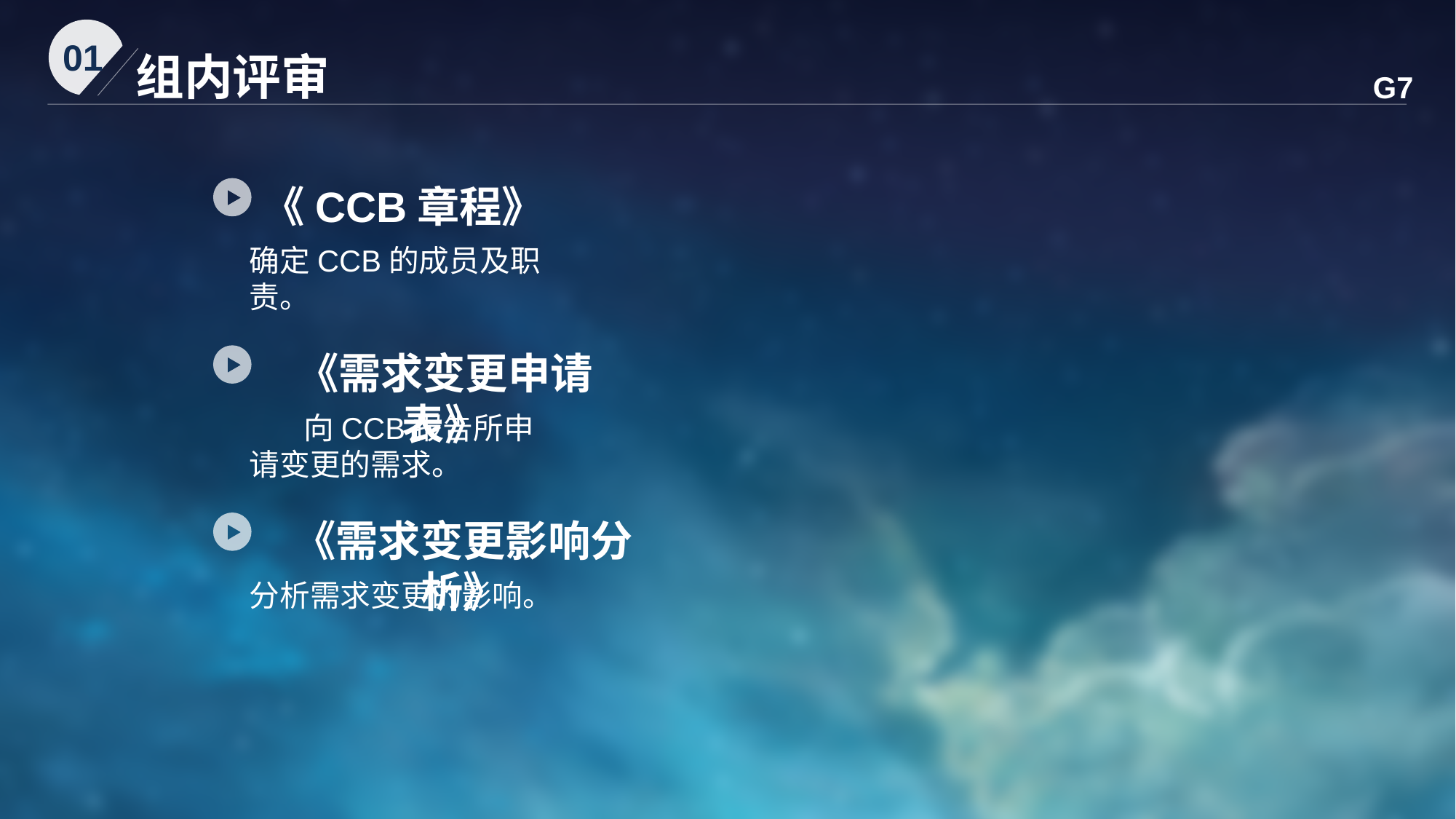

01
组内评审
G7
《CCB章程》

确定CCB的成员及职责。
《需求变更申请表》

       向CCB报告所申请变更的需求。
《需求变更影响分析》

分析需求变更的影响。